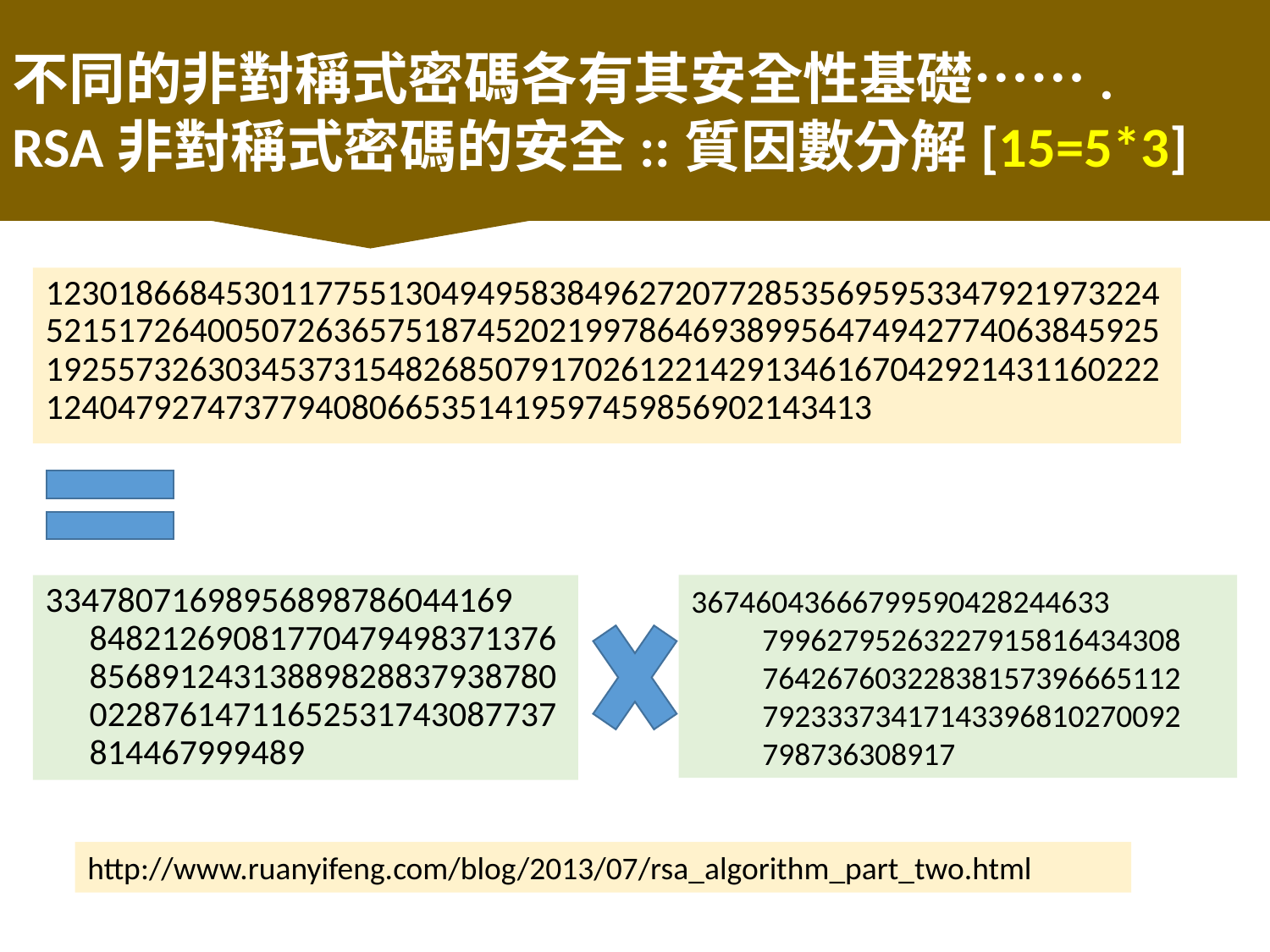

不同的非對稱式密碼各有其安全性基礎…….
RSA非對稱式密碼的安全::質因數分解[15=5*3]
1230186684530117755130494958384962720772853569595334792197322452151726400507263657518745202199786469389956474942774063845925192557326303453731548268507917026122142913461670429214311602221240479274737794080665351419597459856902143413

33478071698956898786044169
　84821269081770479498371376
　85689124313889828837938780
　02287614711652531743087737
　814467999489
36746043666799590428244633
　　79962795263227915816434308
　　76426760322838157396665112
　　79233373417143396810270092
　　798736308917

http://www.ruanyifeng.com/blog/2013/07/rsa_algorithm_part_two.html